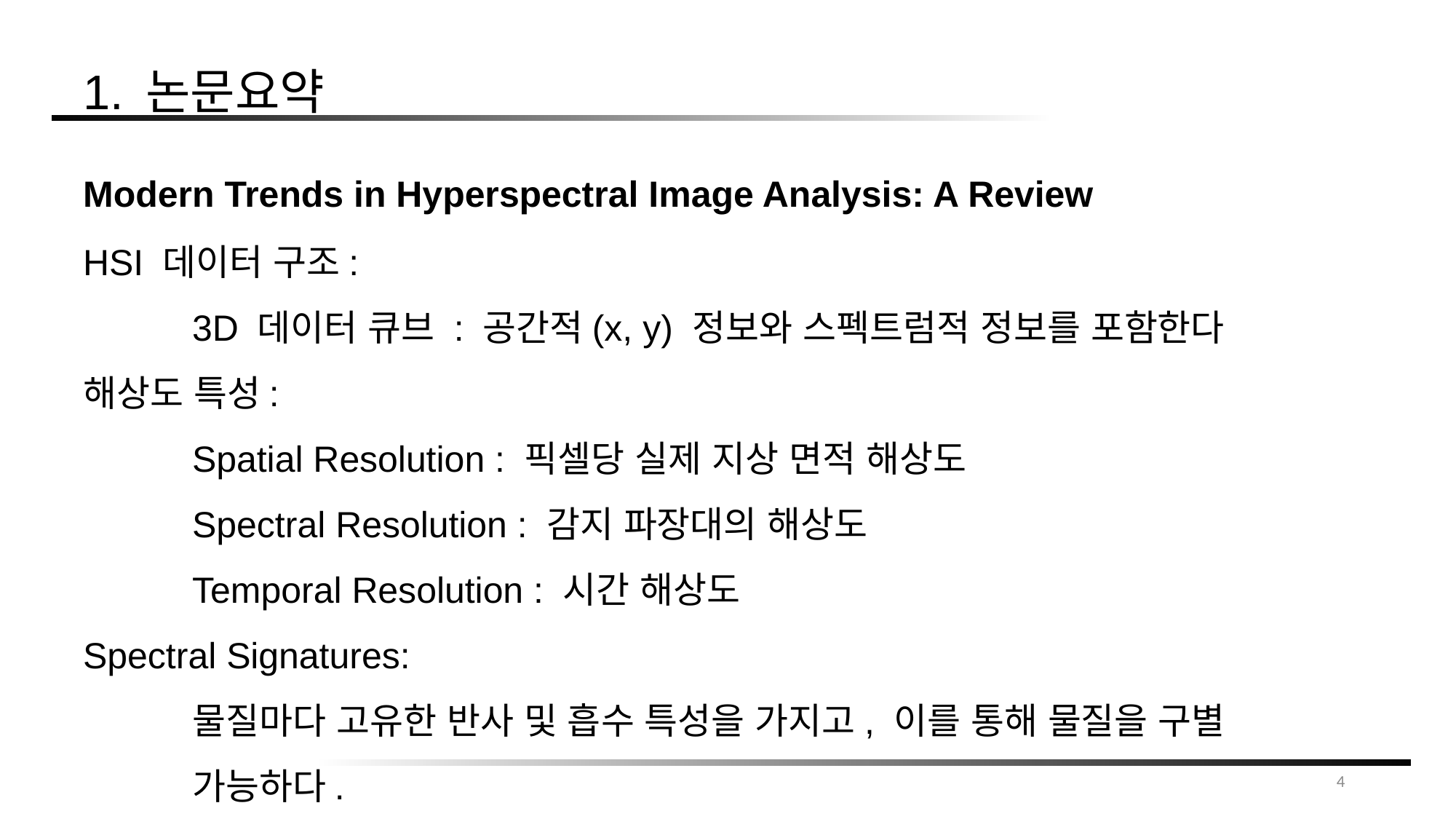

1. 논문요약
Modern Trends in Hyperspectral Image Analysis: A Review
HSI 데이터 구조:
	3D 데이터 큐브 : 공간적(x, y) 정보와 스펙트럼적 정보를 포함한다
해상도 특성:
	Spatial Resolution : 픽셀당 실제 지상 면적 해상도
	Spectral Resolution : 감지 파장대의 해상도
	Temporal Resolution : 시간 해상도
Spectral Signatures:
	물질마다 고유한 반사 및 흡수 특성을 가지고, 이를 통해 물질을 구별
	가능하다.
4